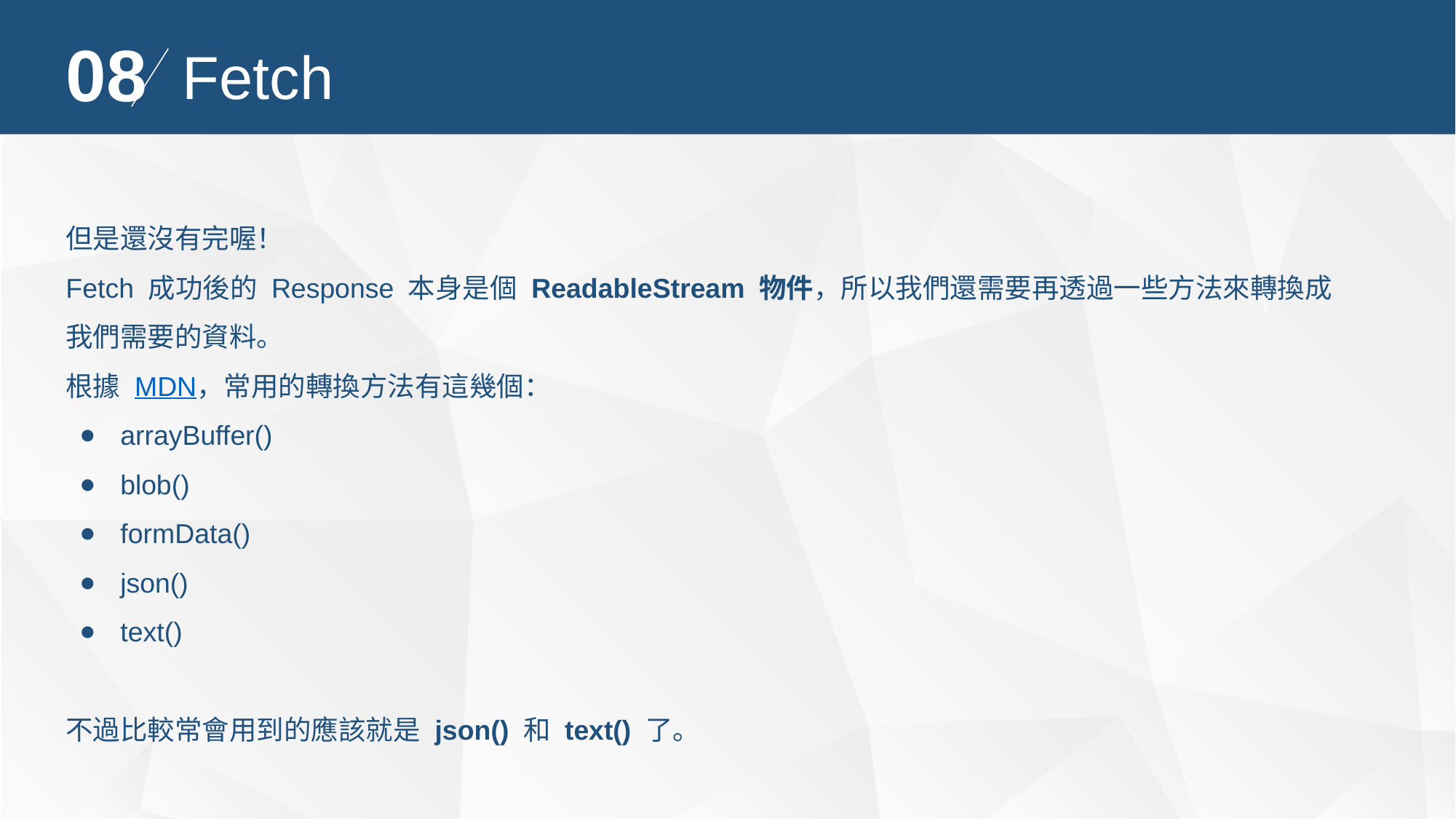

08
Fetch
但是還沒有完喔！
Fetch 成功後的 Response 本身是個 ReadableStream 物件，所以我們還需要再透過一些方法來轉換成我們需要的資料。
根據 MDN，常用的轉換方法有這幾個：
arrayBuffer()
blob()
formData()
json()
text()

不過比較常會用到的應該就是 json() 和 text() 了。